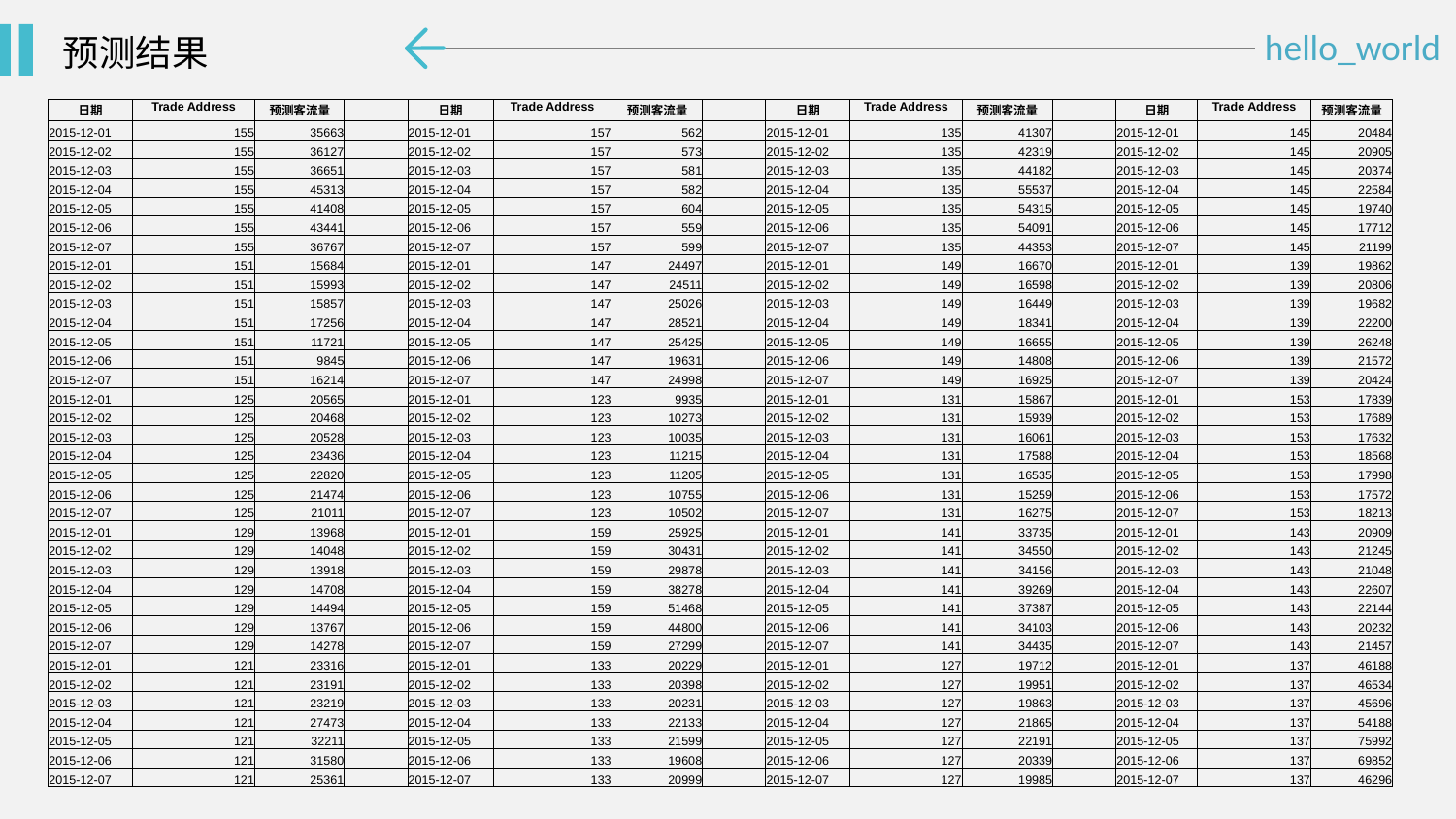

预测结果
| 日期 | Trade Address | 预测客流量 |  | 日期 | Trade Address | 预测客流量 |  | 日期 | Trade Address | 预测客流量 |  | 日期 | Trade Address | 预测客流量 |
| --- | --- | --- | --- | --- | --- | --- | --- | --- | --- | --- | --- | --- | --- | --- |
| 2015-12-01 | 155 | 35663 |  | 2015-12-01 | 157 | 562 |  | 2015-12-01 | 135 | 41307 |  | 2015-12-01 | 145 | 20484 |
| 2015-12-02 | 155 | 36127 |  | 2015-12-02 | 157 | 573 |  | 2015-12-02 | 135 | 42319 |  | 2015-12-02 | 145 | 20905 |
| 2015-12-03 | 155 | 36651 |  | 2015-12-03 | 157 | 581 |  | 2015-12-03 | 135 | 44182 |  | 2015-12-03 | 145 | 20374 |
| 2015-12-04 | 155 | 45313 |  | 2015-12-04 | 157 | 582 |  | 2015-12-04 | 135 | 55537 |  | 2015-12-04 | 145 | 22584 |
| 2015-12-05 | 155 | 41408 |  | 2015-12-05 | 157 | 604 |  | 2015-12-05 | 135 | 54315 |  | 2015-12-05 | 145 | 19740 |
| 2015-12-06 | 155 | 43441 |  | 2015-12-06 | 157 | 559 |  | 2015-12-06 | 135 | 54091 |  | 2015-12-06 | 145 | 17712 |
| 2015-12-07 | 155 | 36767 |  | 2015-12-07 | 157 | 599 |  | 2015-12-07 | 135 | 44353 |  | 2015-12-07 | 145 | 21199 |
| 2015-12-01 | 151 | 15684 |  | 2015-12-01 | 147 | 24497 |  | 2015-12-01 | 149 | 16670 |  | 2015-12-01 | 139 | 19862 |
| 2015-12-02 | 151 | 15993 |  | 2015-12-02 | 147 | 24511 |  | 2015-12-02 | 149 | 16598 |  | 2015-12-02 | 139 | 20806 |
| 2015-12-03 | 151 | 15857 |  | 2015-12-03 | 147 | 25026 |  | 2015-12-03 | 149 | 16449 |  | 2015-12-03 | 139 | 19682 |
| 2015-12-04 | 151 | 17256 |  | 2015-12-04 | 147 | 28521 |  | 2015-12-04 | 149 | 18341 |  | 2015-12-04 | 139 | 22200 |
| 2015-12-05 | 151 | 11721 |  | 2015-12-05 | 147 | 25425 |  | 2015-12-05 | 149 | 16655 |  | 2015-12-05 | 139 | 26248 |
| 2015-12-06 | 151 | 9845 |  | 2015-12-06 | 147 | 19631 |  | 2015-12-06 | 149 | 14808 |  | 2015-12-06 | 139 | 21572 |
| 2015-12-07 | 151 | 16214 |  | 2015-12-07 | 147 | 24998 |  | 2015-12-07 | 149 | 16925 |  | 2015-12-07 | 139 | 20424 |
| 2015-12-01 | 125 | 20565 |  | 2015-12-01 | 123 | 9935 |  | 2015-12-01 | 131 | 15867 |  | 2015-12-01 | 153 | 17839 |
| 2015-12-02 | 125 | 20468 |  | 2015-12-02 | 123 | 10273 |  | 2015-12-02 | 131 | 15939 |  | 2015-12-02 | 153 | 17689 |
| 2015-12-03 | 125 | 20528 |  | 2015-12-03 | 123 | 10035 |  | 2015-12-03 | 131 | 16061 |  | 2015-12-03 | 153 | 17632 |
| 2015-12-04 | 125 | 23436 |  | 2015-12-04 | 123 | 11215 |  | 2015-12-04 | 131 | 17588 |  | 2015-12-04 | 153 | 18568 |
| 2015-12-05 | 125 | 22820 |  | 2015-12-05 | 123 | 11205 |  | 2015-12-05 | 131 | 16535 |  | 2015-12-05 | 153 | 17998 |
| 2015-12-06 | 125 | 21474 |  | 2015-12-06 | 123 | 10755 |  | 2015-12-06 | 131 | 15259 |  | 2015-12-06 | 153 | 17572 |
| 2015-12-07 | 125 | 21011 |  | 2015-12-07 | 123 | 10502 |  | 2015-12-07 | 131 | 16275 |  | 2015-12-07 | 153 | 18213 |
| 2015-12-01 | 129 | 13968 |  | 2015-12-01 | 159 | 25925 |  | 2015-12-01 | 141 | 33735 |  | 2015-12-01 | 143 | 20909 |
| 2015-12-02 | 129 | 14048 |  | 2015-12-02 | 159 | 30431 |  | 2015-12-02 | 141 | 34550 |  | 2015-12-02 | 143 | 21245 |
| 2015-12-03 | 129 | 13918 |  | 2015-12-03 | 159 | 29878 |  | 2015-12-03 | 141 | 34156 |  | 2015-12-03 | 143 | 21048 |
| 2015-12-04 | 129 | 14708 |  | 2015-12-04 | 159 | 38278 |  | 2015-12-04 | 141 | 39269 |  | 2015-12-04 | 143 | 22607 |
| 2015-12-05 | 129 | 14494 |  | 2015-12-05 | 159 | 51468 |  | 2015-12-05 | 141 | 37387 |  | 2015-12-05 | 143 | 22144 |
| 2015-12-06 | 129 | 13767 |  | 2015-12-06 | 159 | 44800 |  | 2015-12-06 | 141 | 34103 |  | 2015-12-06 | 143 | 20232 |
| 2015-12-07 | 129 | 14278 |  | 2015-12-07 | 159 | 27299 |  | 2015-12-07 | 141 | 34435 |  | 2015-12-07 | 143 | 21457 |
| 2015-12-01 | 121 | 23316 |  | 2015-12-01 | 133 | 20229 |  | 2015-12-01 | 127 | 19712 |  | 2015-12-01 | 137 | 46188 |
| 2015-12-02 | 121 | 23191 |  | 2015-12-02 | 133 | 20398 |  | 2015-12-02 | 127 | 19951 |  | 2015-12-02 | 137 | 46534 |
| 2015-12-03 | 121 | 23219 |  | 2015-12-03 | 133 | 20231 |  | 2015-12-03 | 127 | 19863 |  | 2015-12-03 | 137 | 45696 |
| 2015-12-04 | 121 | 27473 |  | 2015-12-04 | 133 | 22133 |  | 2015-12-04 | 127 | 21865 |  | 2015-12-04 | 137 | 54188 |
| 2015-12-05 | 121 | 32211 |  | 2015-12-05 | 133 | 21599 |  | 2015-12-05 | 127 | 22191 |  | 2015-12-05 | 137 | 75992 |
| 2015-12-06 | 121 | 31580 |  | 2015-12-06 | 133 | 19608 |  | 2015-12-06 | 127 | 20339 |  | 2015-12-06 | 137 | 69852 |
| 2015-12-07 | 121 | 25361 |  | 2015-12-07 | 133 | 20999 |  | 2015-12-07 | 127 | 19985 |  | 2015-12-07 | 137 | 46296 |